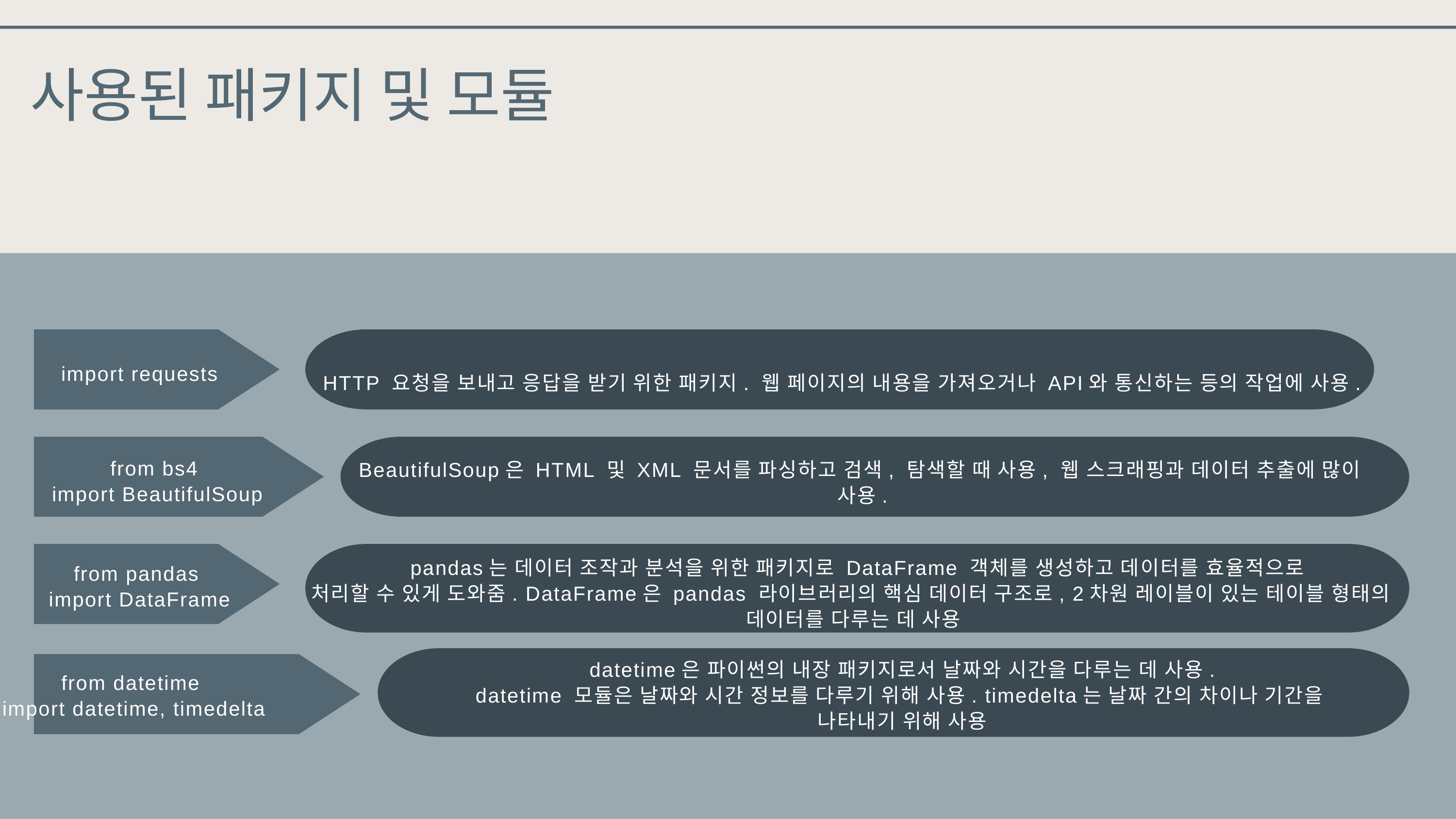

사용된 패키지 및 모듈

  HTTP 요청을 보내고 응답을 받기 위한 패키지. 웹 페이지의 내용을 가져오거나 API와 통신하는 등의 작업에 사용.
import requests

BeautifulSoup은 HTML 및 XML 문서를 파싱하고 검색, 탐색할 때 사용, 웹 스크래핑과 데이터 추출에 많이
사용.
from bs4
import BeautifulSoup

  pandas는 데이터 조작과 분석을 위한 패키지로 DataFrame 객체를 생성하고 데이터를 효율적으로
처리할 수 있게 도와줌. DataFrame은 pandas 라이브러리의 핵심 데이터 구조로, 2차원 레이블이 있는 테이블 형태의
데이터를 다루는 데 사용
from pandas
import DataFrame

datetime은 파이썬의 내장 패키지로서 날짜와 시간을 다루는 데 사용.
datetime 모듈은 날짜와 시간 정보를 다루기 위해 사용. timedelta는 날짜 간의 차이나 기간을
나타내기 위해 사용

from datetime
import datetime, timedelta